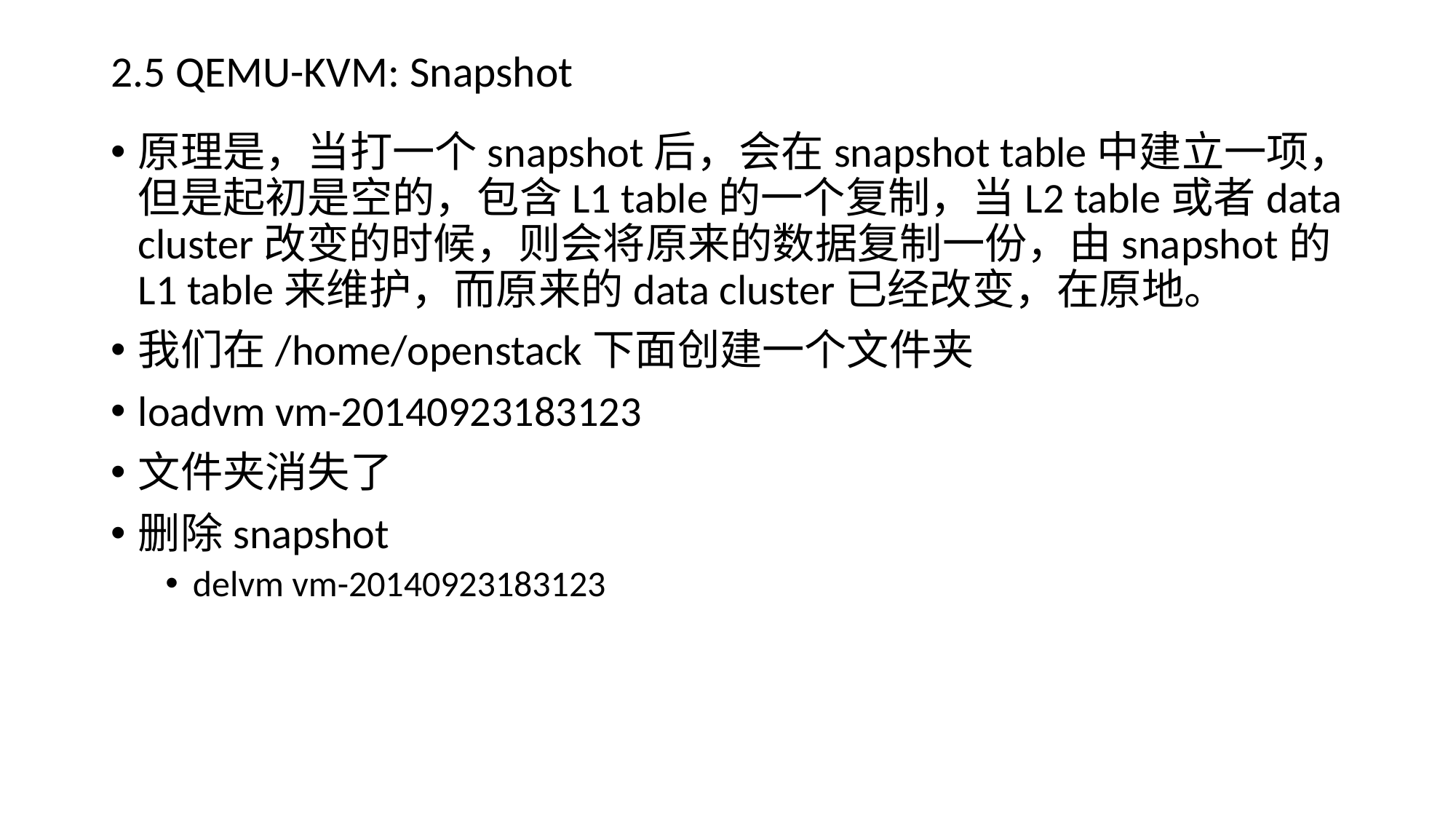

# 2.5 QEMU-KVM: Snapshot
原理是，当打一个snapshot后，会在snapshot table中建立一项，但是起初是空的，包含L1 table的一个复制，当L2 table或者data cluster改变的时候，则会将原来的数据复制一份，由snapshot的L1 table来维护，而原来的data cluster已经改变，在原地。
我们在/home/openstack下面创建一个文件夹
loadvm vm-20140923183123
文件夹消失了
删除snapshot
delvm vm-20140923183123